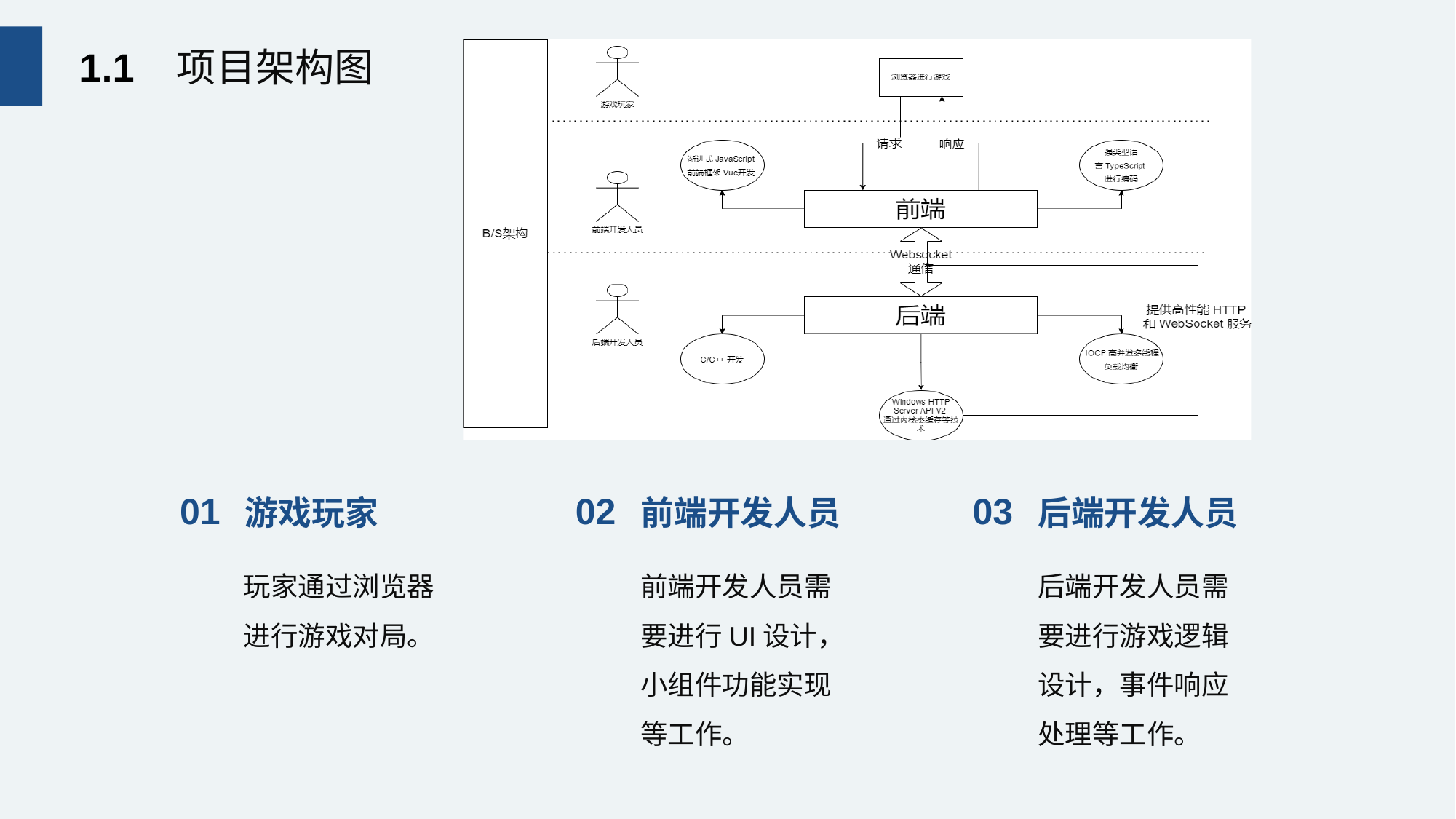

1.1   项目架构图

01
02
03
游戏玩家
前端开发人员
后端开发人员
前端开发人员需要进行UI设计，小组件功能实现等工作。
后端开发人员需要进行游戏逻辑设计，事件响应处理等工作。
玩家通过浏览器进行游戏对局。